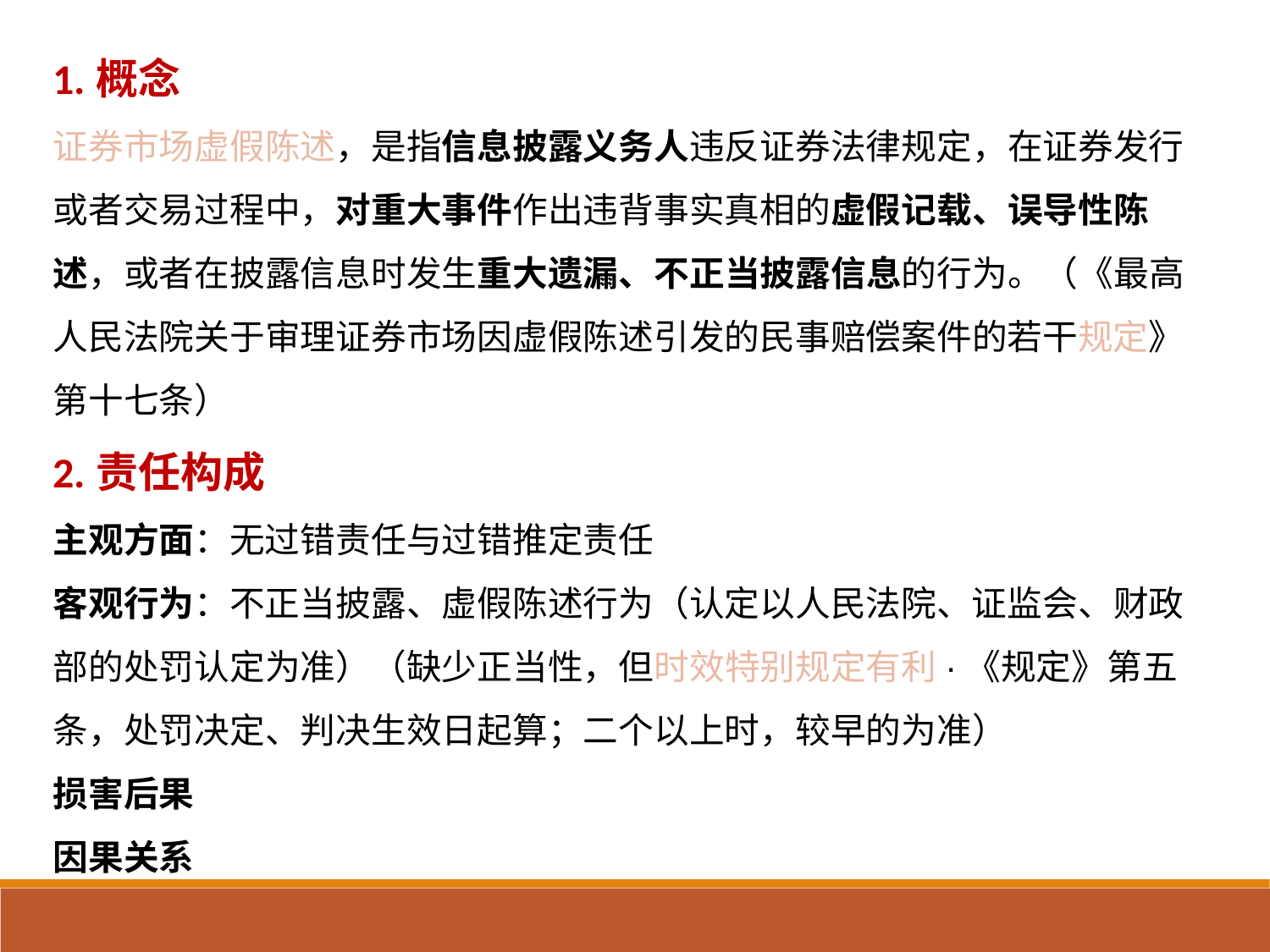

1.概念
证券市场虚假陈述，是指信息披露义务人违反证券法律规定，在证券发行或者交易过程中，对重大事件作出违背事实真相的虚假记载、误导性陈述，或者在披露信息时发生重大遗漏、不正当披露信息的行为。（《最高人民法院关于审理证券市场因虚假陈述引发的民事赔偿案件的若干规定》第十七条）
2.责任构成
主观方面：无过错责任与过错推定责任
客观行为：不正当披露、虚假陈述行为（认定以人民法院、证监会、财政部的处罚认定为准）（缺少正当性，但时效特别规定有利·《规定》第五条，处罚决定、判决生效日起算；二个以上时，较早的为准）
损害后果
因果关系